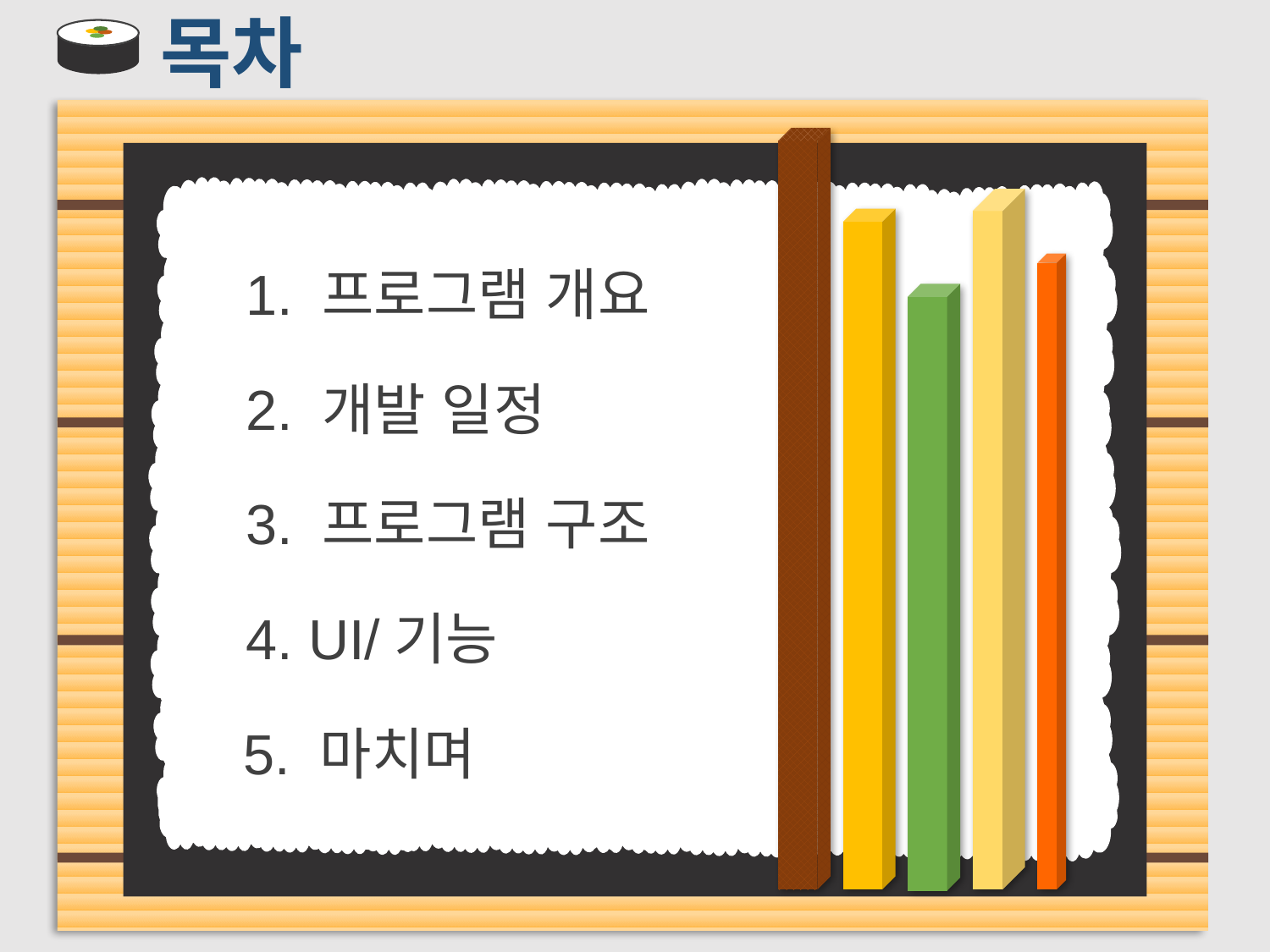

목차

1. 프로그램 개요
2. 개발 일정
3. 프로그램 구조
4. UI/기능
5. 마치며